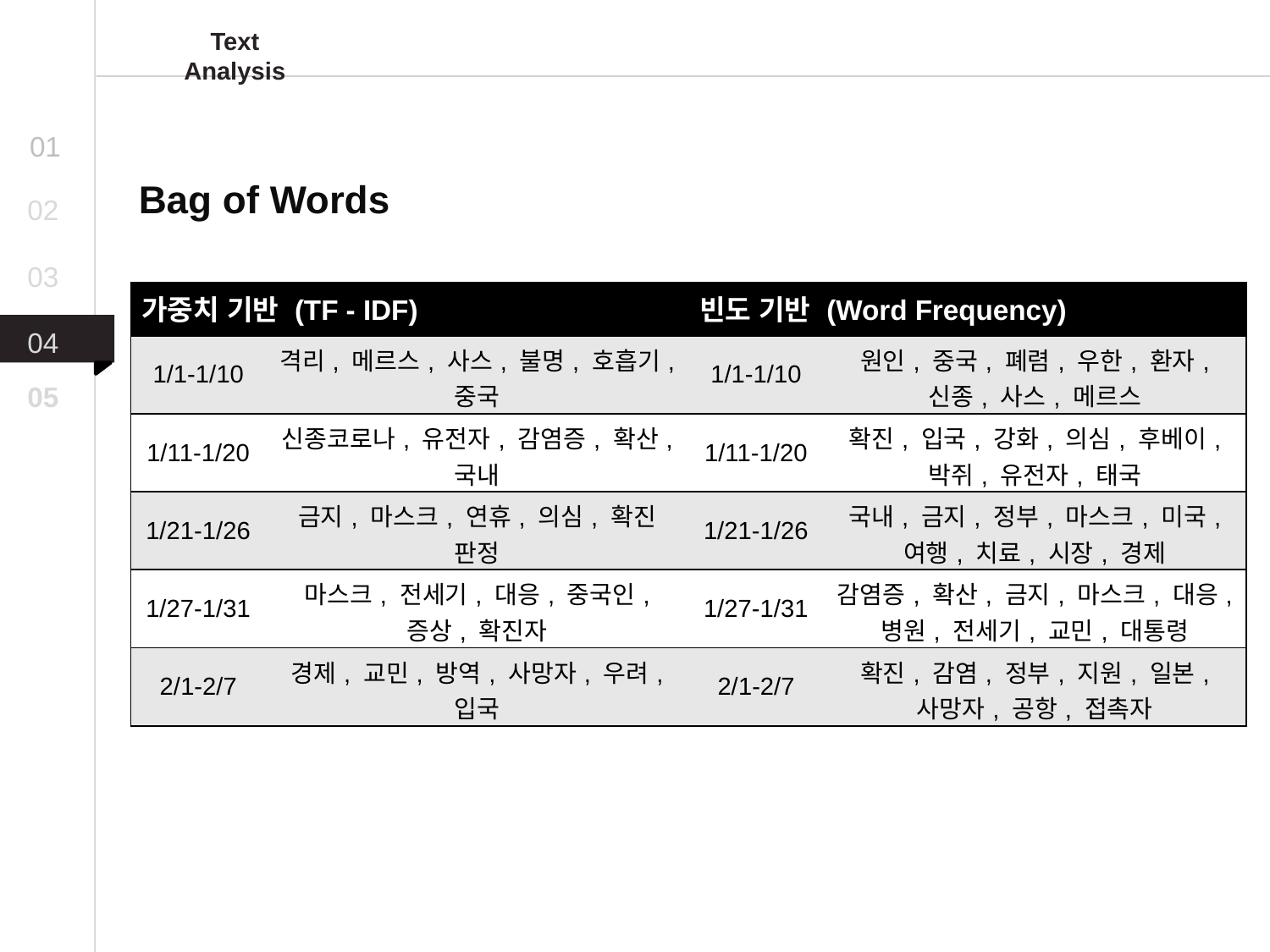

Text Analysis
01
Bag of Words
02
03
| 가중치 기반 (TF - IDF) |  | 빈도 기반 (Word Frequency) |  |
| --- | --- | --- | --- |
| 1/1-1/10 | 격리, 메르스, 사스, 불명, 호흡기, 중국 | 1/1-1/10 | 원인, 중국, 폐렴, 우한, 환자, 신종, 사스, 메르스 |
| 1/11-1/20 | 신종코로나, 유전자, 감염증, 확산, 국내 | 1/11-1/20 | 확진, 입국, 강화, 의심, 후베이, 박쥐, 유전자, 태국 |
| 1/21-1/26 | 금지, 마스크, 연휴, 의심, 확진 판정 | 1/21-1/26 | 국내, 금지, 정부, 마스크, 미국, 여행, 치료, 시장, 경제 |
| 1/27-1/31 | 마스크, 전세기, 대응, 중국인, 증상, 확진자 | 1/27-1/31 | 감염증, 확산, 금지, 마스크, 대응, 병원, 전세기, 교민, 대통령 |
| 2/1-2/7 | 경제, 교민, 방역, 사망자, 우려, 입국 | 2/1-2/7 | 확진, 감염, 정부, 지원, 일본, 사망자, 공항, 접촉자 |

04

05